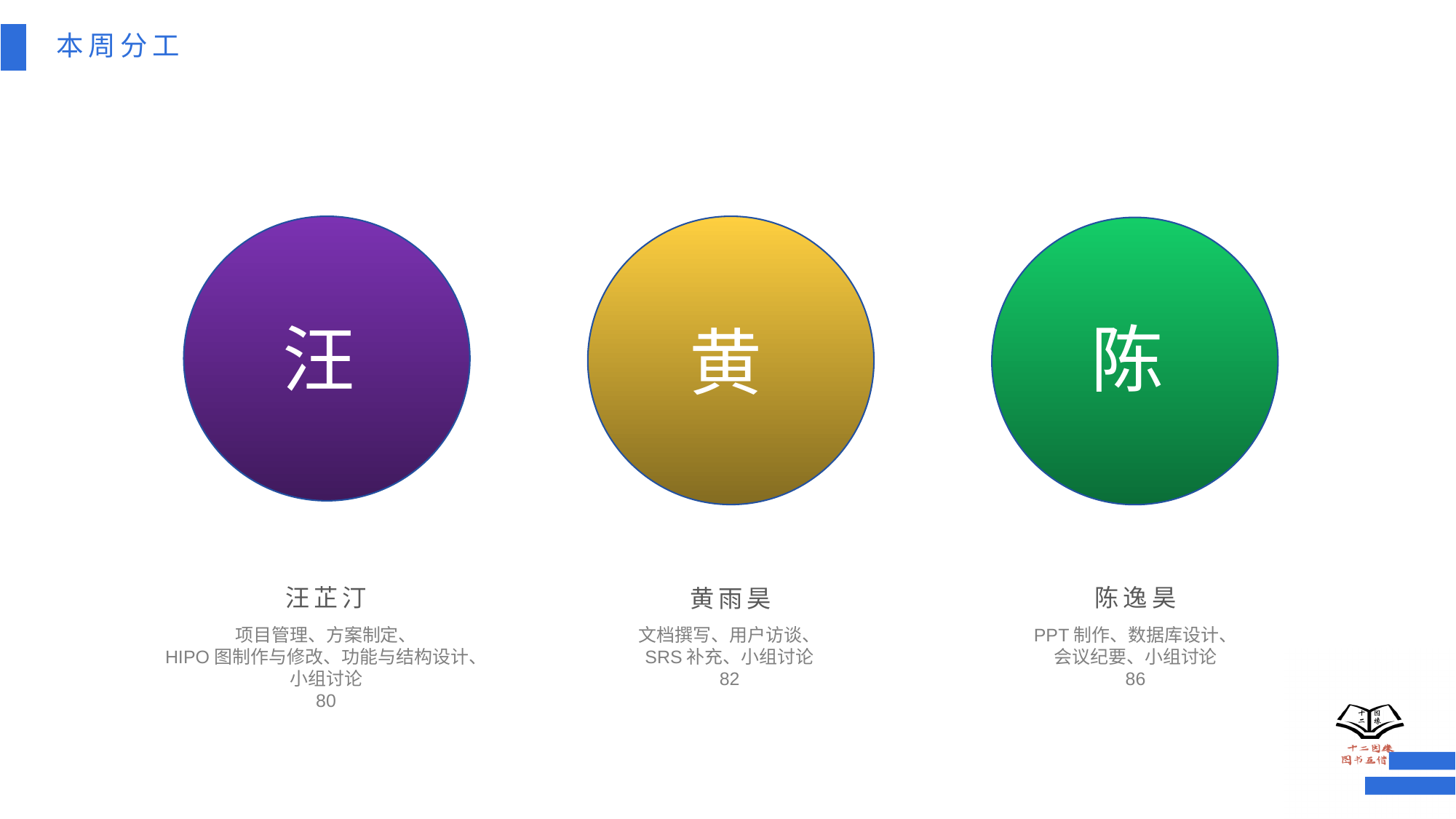

本周分工

汪
陈
黄
汪芷汀
陈逸昊
黄雨昊
项目管理、方案制定、
HIPO图制作与修改、功能与结构设计、
小组讨论
80
文档撰写、用户访谈、
SRS补充、小组讨论
82
PPT制作、数据库设计、
会议纪要、小组讨论
86